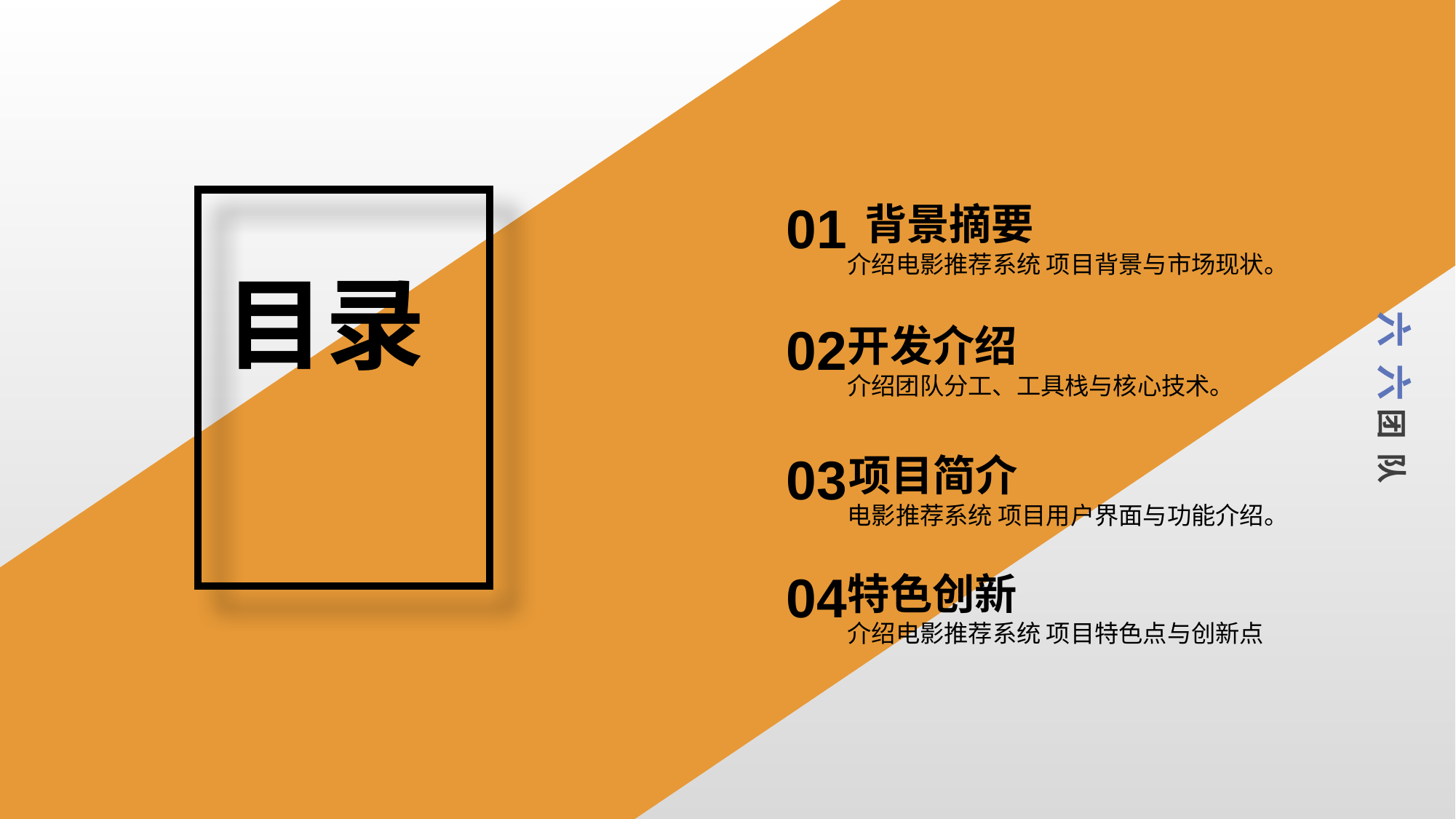

01
背景摘要
介绍电影推荐系统 项目背景与市场现状。
02
开发介绍

介绍团队分工、工具栈与核心技术。
03
项目简介
电影推荐系统 项目用户界面与功能介绍。
04
特色创新
介绍电影推荐系统 项目特色点与创新点

目录
六  六 团  队